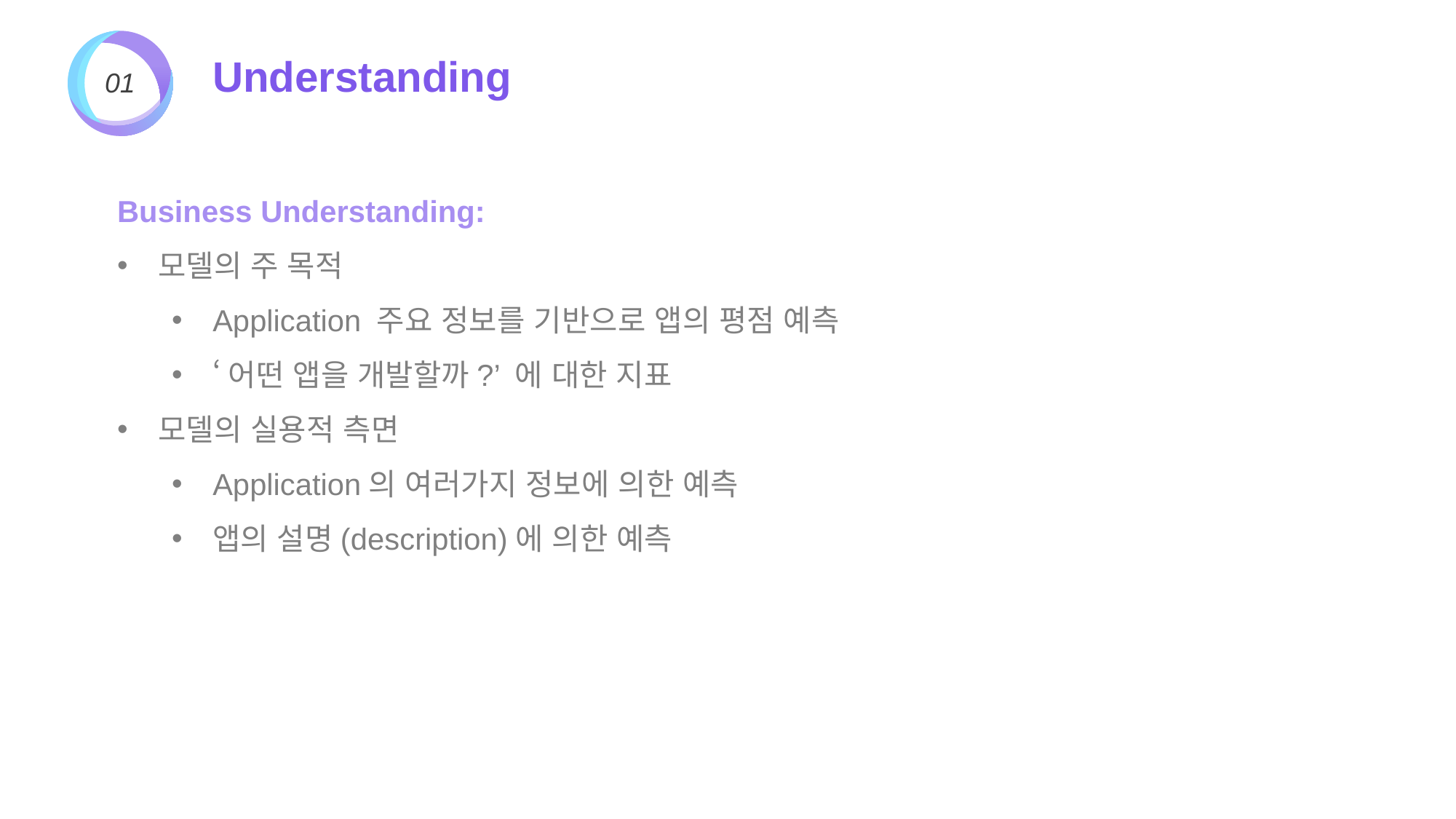

Understanding
01
Business Understanding:
모델의 주 목적
Application 주요 정보를 기반으로 앱의 평점 예측
‘어떤 앱을 개발할까?’ 에 대한 지표
모델의 실용적 측면
Application의 여러가지 정보에 의한 예측
앱의 설명(description)에 의한 예측